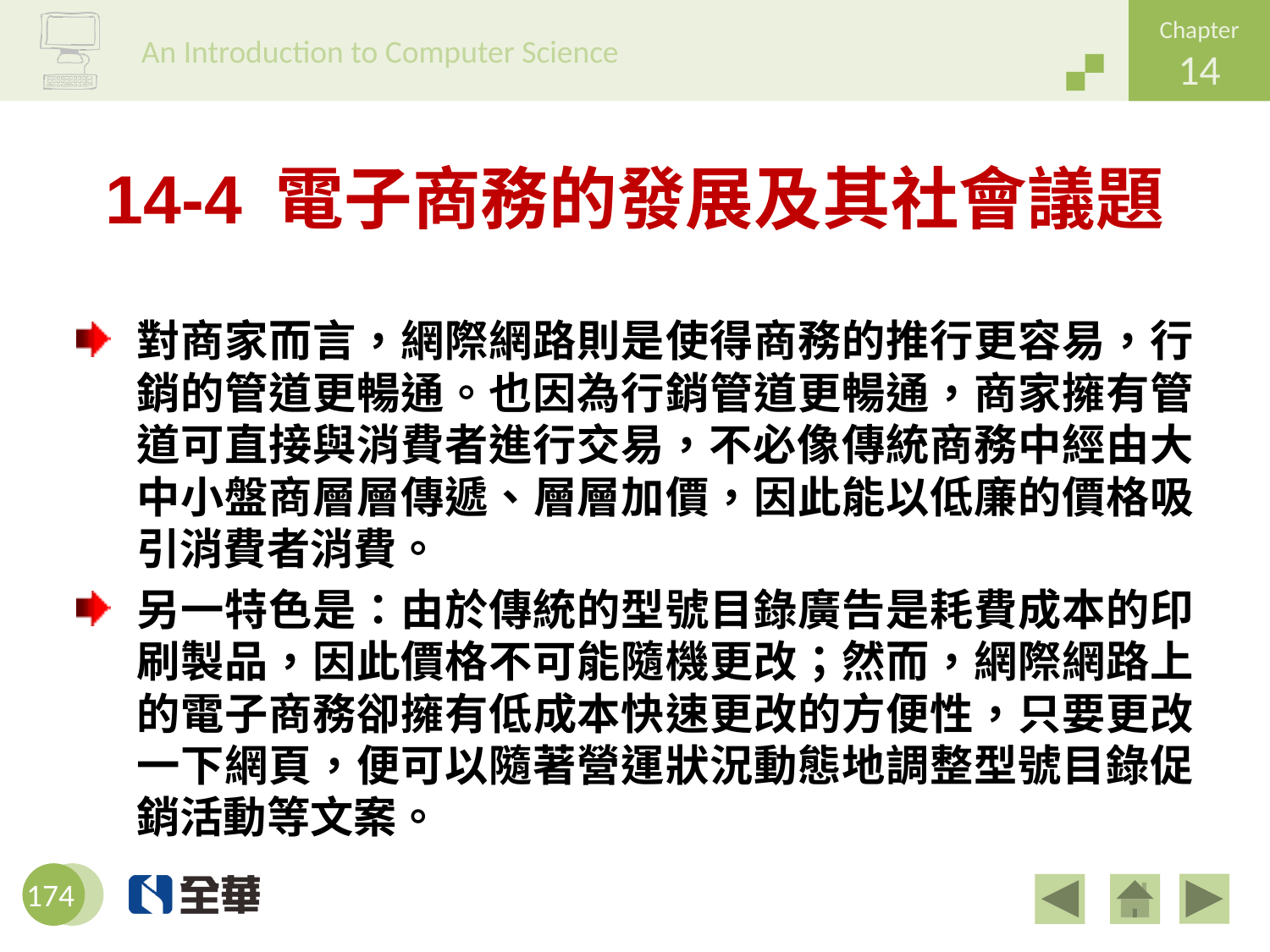

# 14-4 電子商務的發展及其社會議題
對商家而言，網際網路則是使得商務的推行更容易，行銷的管道更暢通。也因為行銷管道更暢通，商家擁有管道可直接與消費者進行交易，不必像傳統商務中經由大中小盤商層層傳遞、層層加價，因此能以低廉的價格吸引消費者消費。
另一特色是：由於傳統的型號目錄廣告是耗費成本的印刷製品，因此價格不可能隨機更改；然而，網際網路上的電子商務卻擁有低成本快速更改的方便性，只要更改一下網頁，便可以隨著營運狀況動態地調整型號目錄促銷活動等文案。